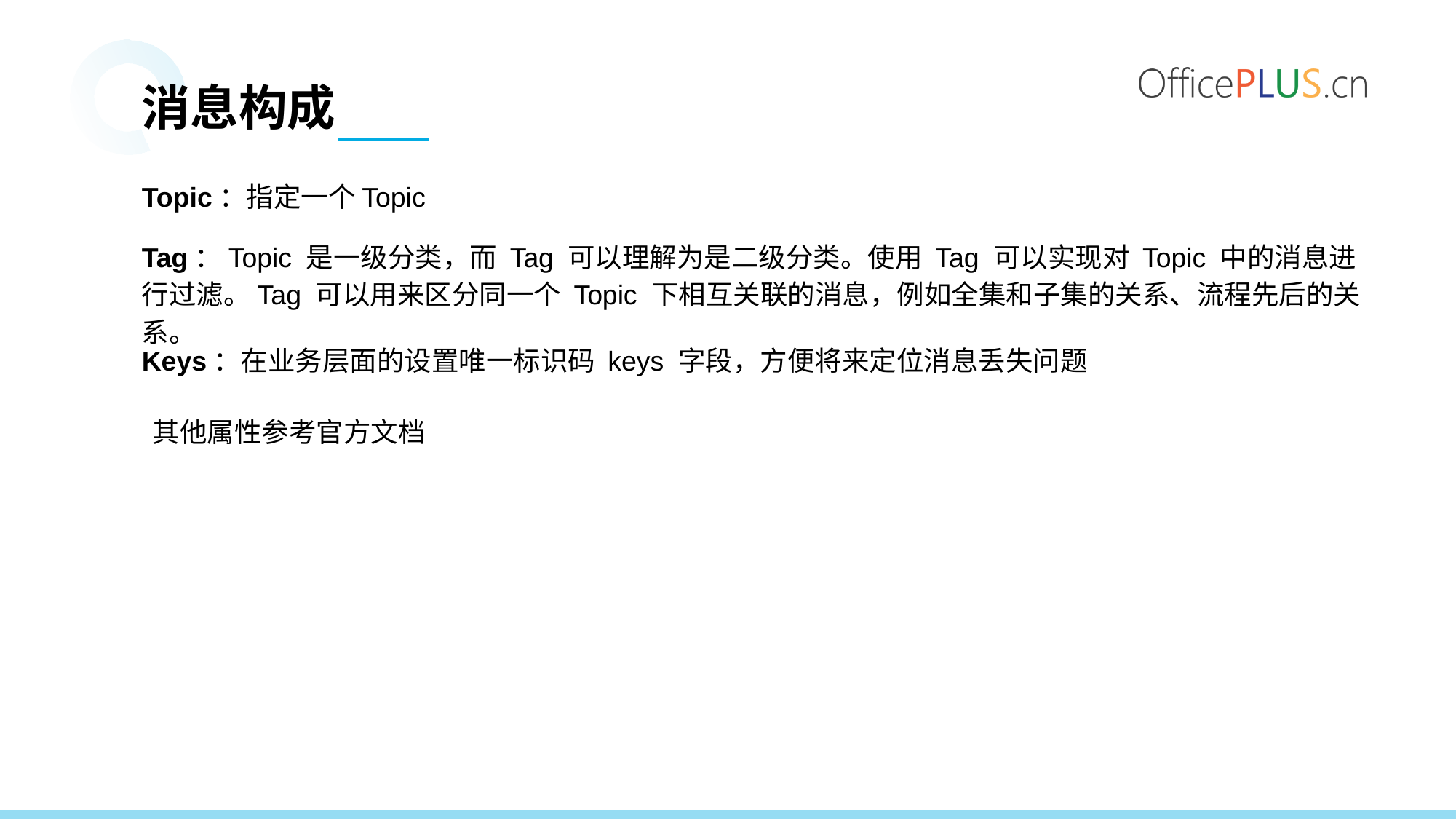

消息构成
Topic：指定一个Topic
Tag：Topic 是一级分类，而 Tag 可以理解为是二级分类。使用 Tag 可以实现对 Topic 中的消息进行过滤。Tag 可以用来区分同一个 Topic 下相互关联的消息，例如全集和子集的关系、流程先后的关系。
Keys：在业务层面的设置唯一标识码 keys 字段，方便将来定位消息丢失问题
其他属性参考官方文档